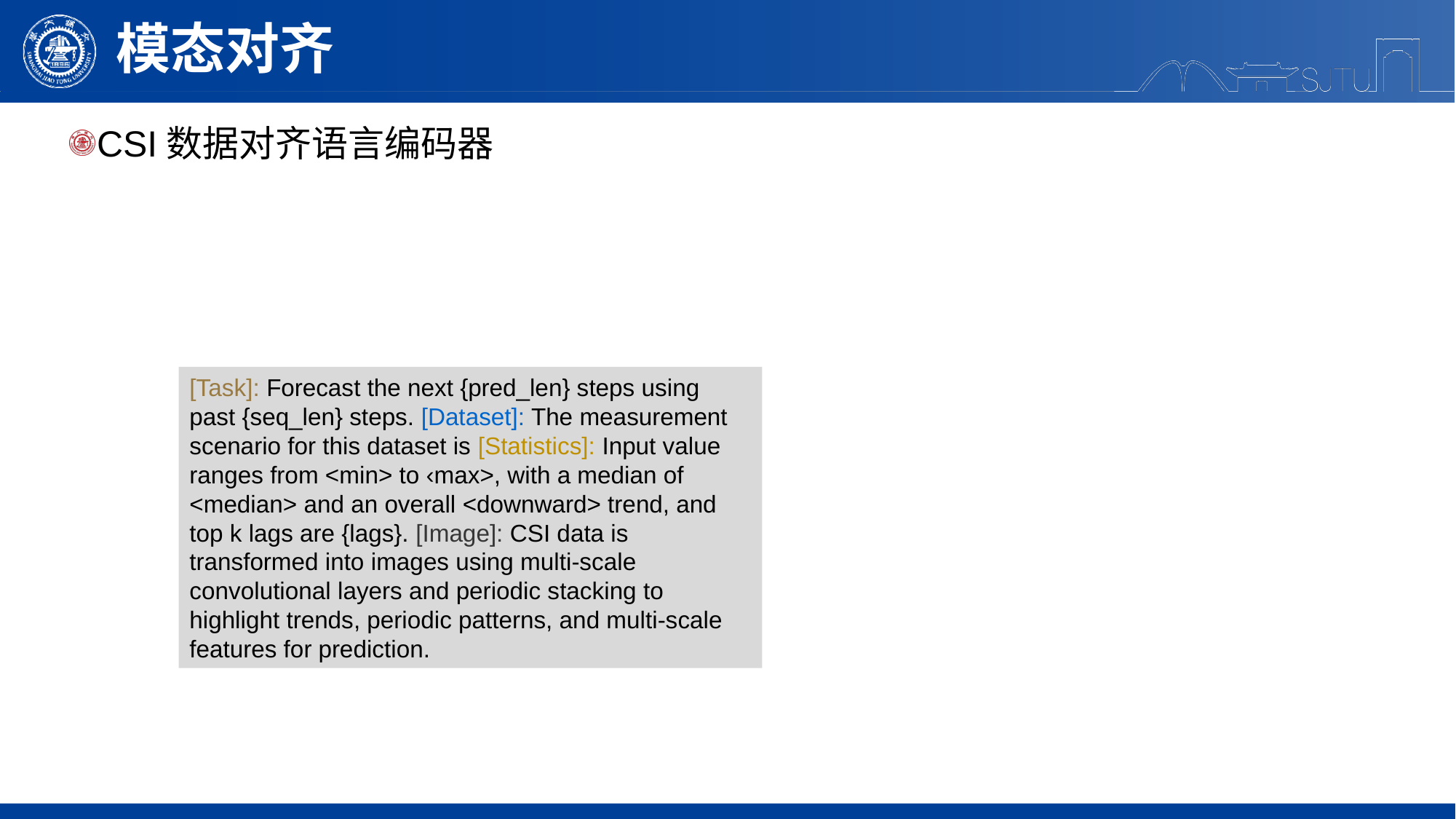

模态对齐
CSI数据对齐语言编码器
[Task]: Forecast the next {pred_len} steps using past {seq_len} steps. [Dataset]: The measurement scenario for this dataset is [Statistics]: Input value ranges from <min> to ‹max>, with a median of <median> and an overall <downward> trend, and top k lags are {lags}. [Image]: CSI data is transformed into images using multi-scale convolutional layers and periodic stacking to highlight trends, periodic patterns, and multi-scale features for prediction.